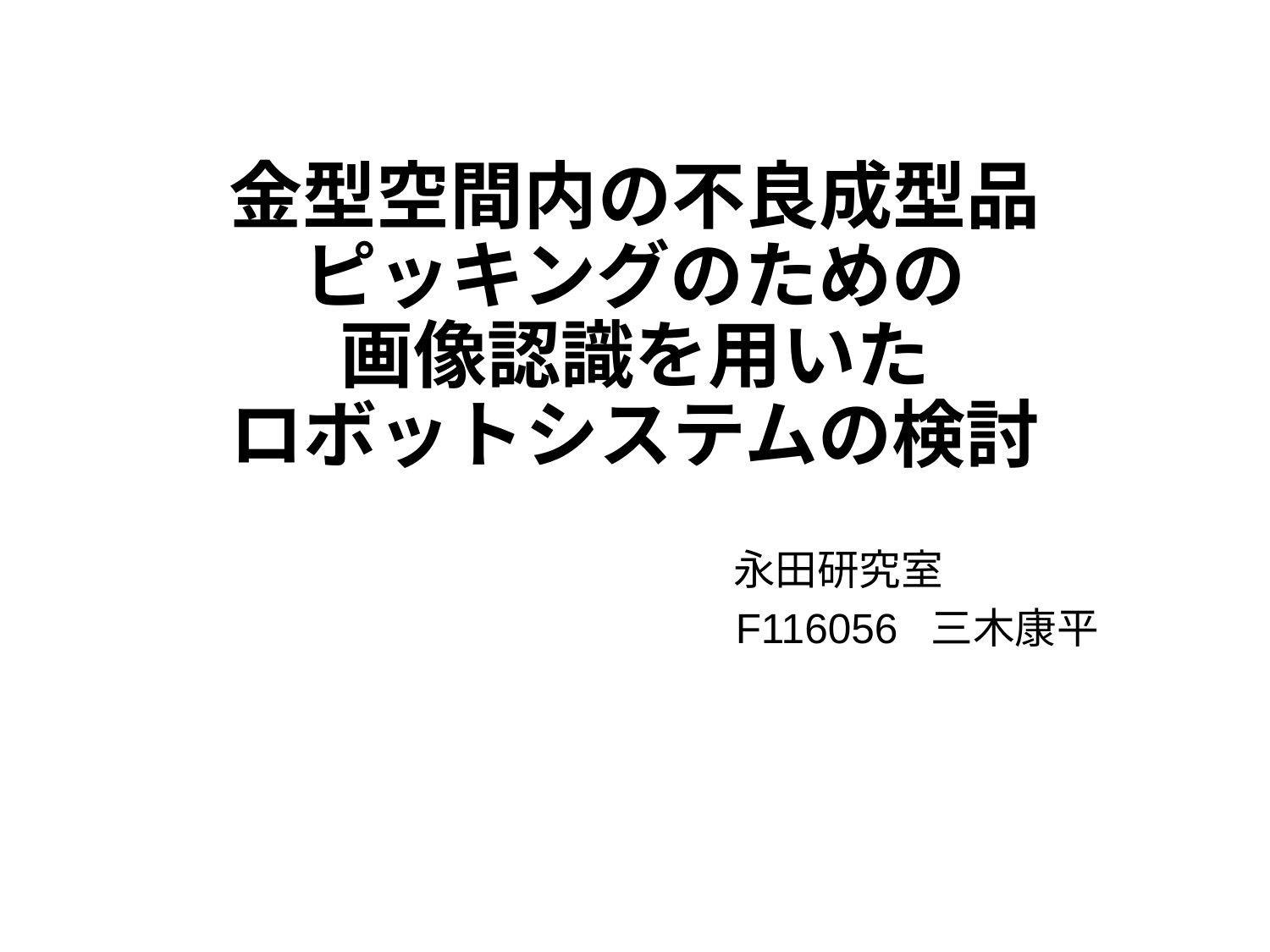

# 金型空間内の不良成型品 ピッキングのための 画像認識を用いた ロボットシステムの検討
永田研究室
F116056  三木康平